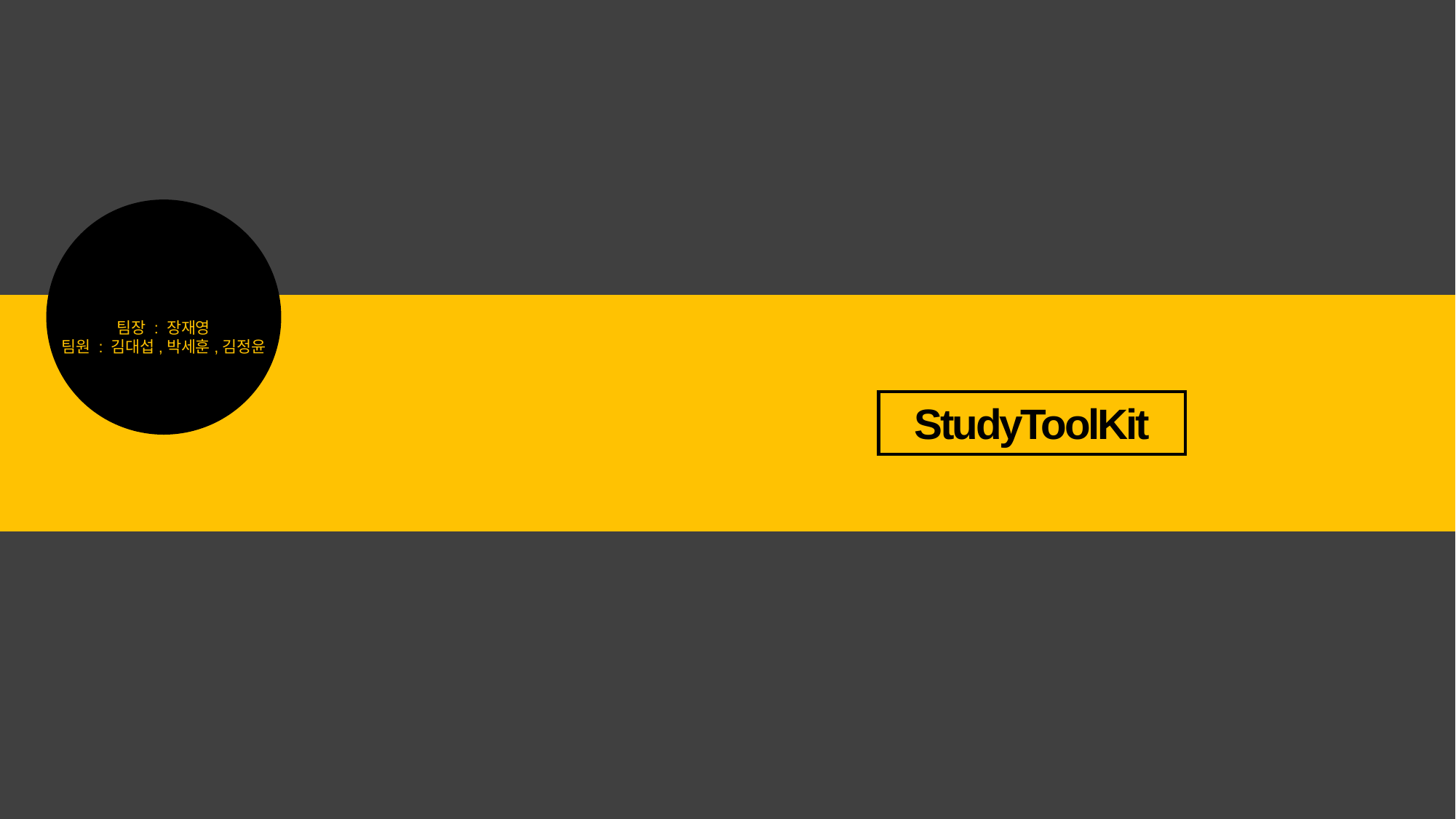

Strike조
팀장 : 장재영
팀원 : 김대섭,박세훈,김정윤

STK

StudyToolKit